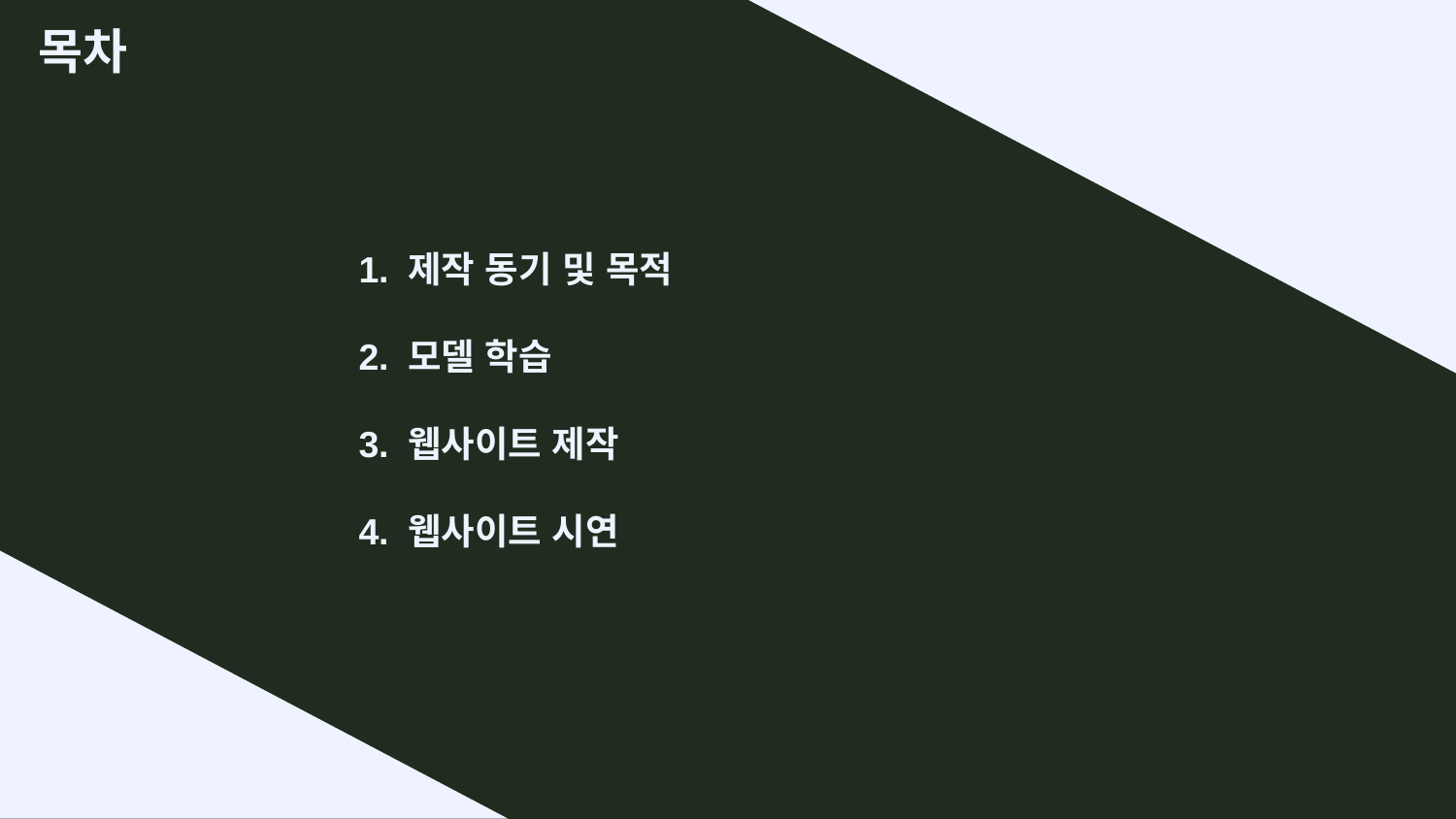

목차
1. 제작 동기 및 목적

2. 모델 학습

3. 웹사이트 제작

4. 웹사이트 시연